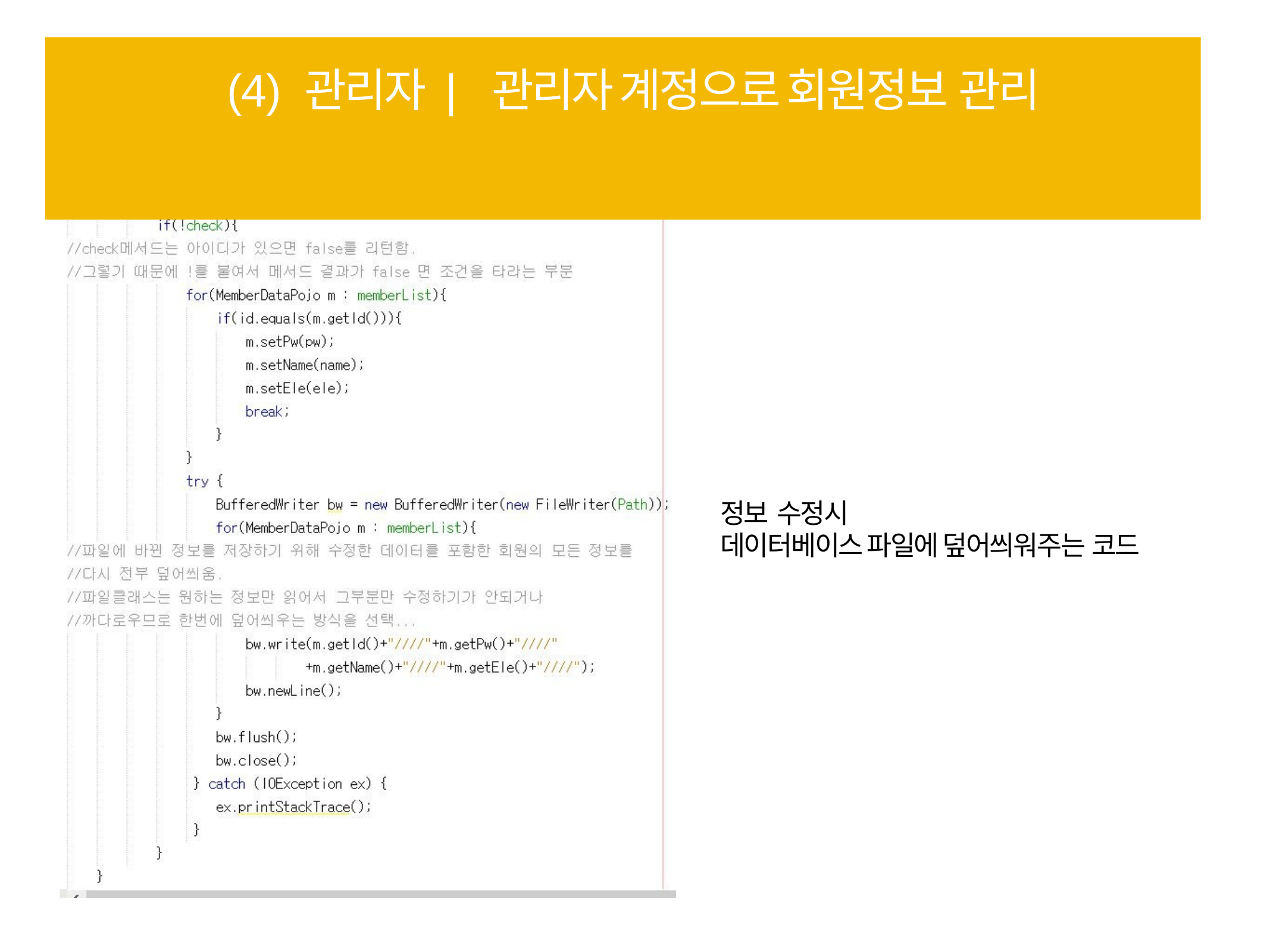

# (4) 관리자 | 관리자 계정으로 회원정보 관리

정보 수정시
데이터베이스 파일에 덮어씌워주는 코드